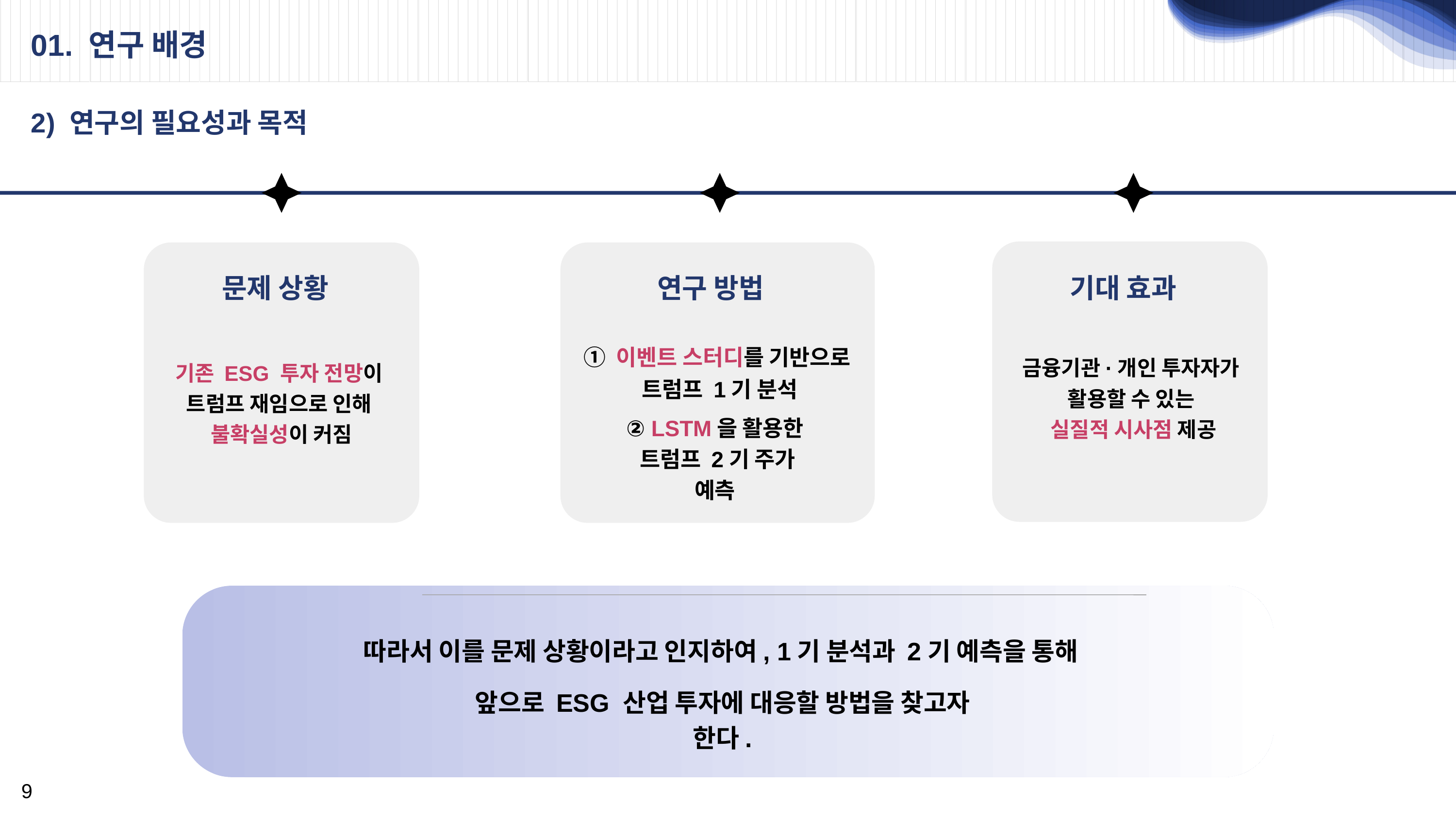

01. 연구 배경
2) 연구의 필요성과 목적

문제 상황
연구 방법
기대 효과
① 이벤트 스터디를 기반으로
트럼프 1기 분석
금융기관·개인 투자자가
활용할 수 있는
실질적 시사점 제공
기존 ESG 투자 전망이
트럼프 재임으로 인해
불확실성이 커짐
② LSTM을 활용한
트럼프 2기 주가 예측

따라서 이를 문제 상황이라고 인지하여, 1기 분석과 2기 예측을 통해
앞으로 ESG 산업 투자에 대응할 방법을 찾고자 한다.
9